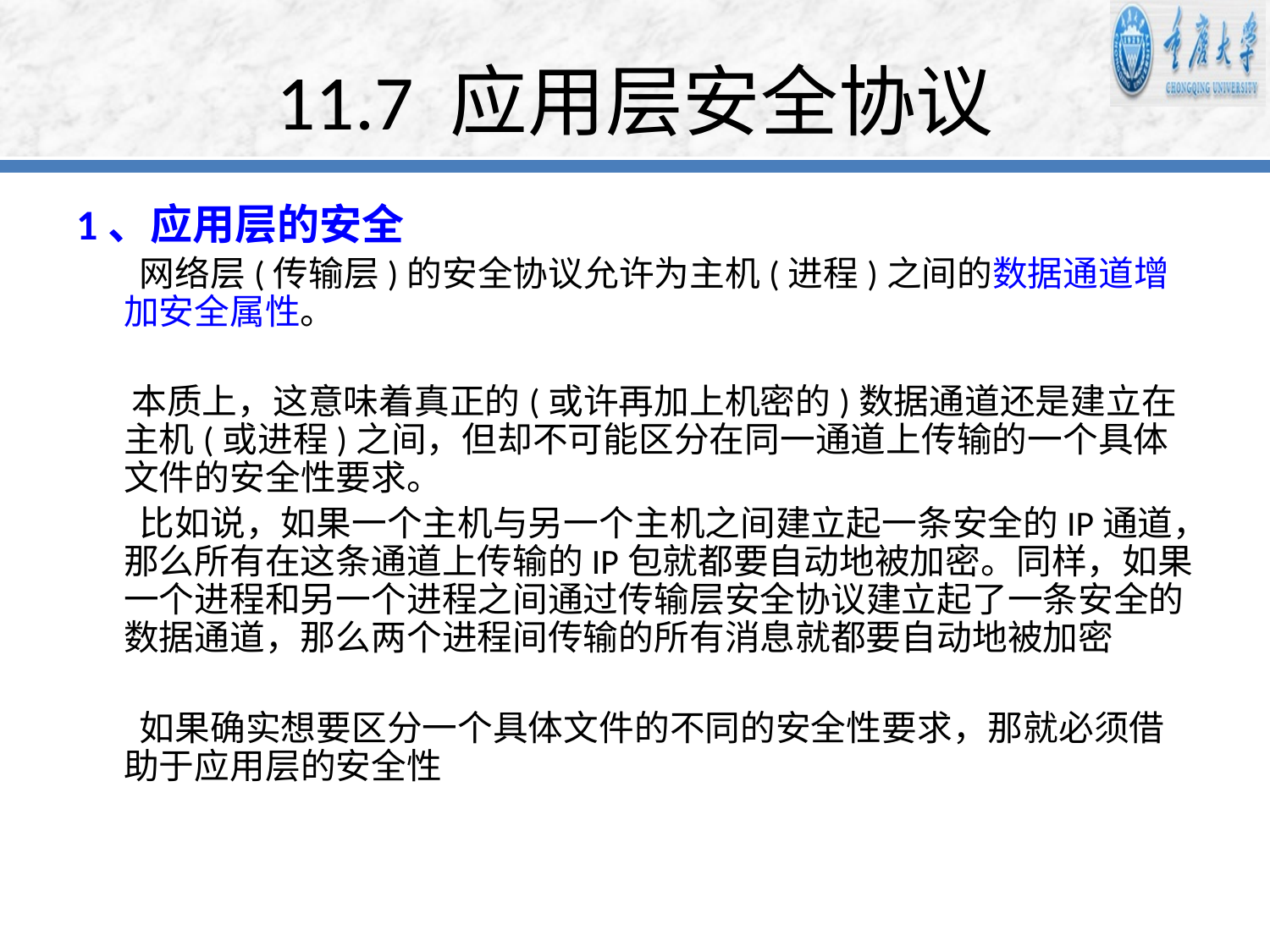

# 11.7 应用层安全协议
1、应用层的安全
       网络层(传输层)的安全协议允许为主机(进程)之间的数据通道增加安全属性。

      本质上，这意味着真正的(或许再加上机密的)数据通道还是建立在主机(或进程)之间，但却不可能区分在同一通道上传输的一个具体文件的安全性要求。
       比如说，如果一个主机与另一个主机之间建立起一条安全的IP通道，那么所有在这条通道上传输的IP包就都要自动地被加密。同样，如果一个进程和另一个进程之间通过传输层安全协议建立起了一条安全的数据通道，那么两个进程间传输的所有消息就都要自动地被加密

       如果确实想要区分一个具体文件的不同的安全性要求，那就必须借助于应用层的安全性